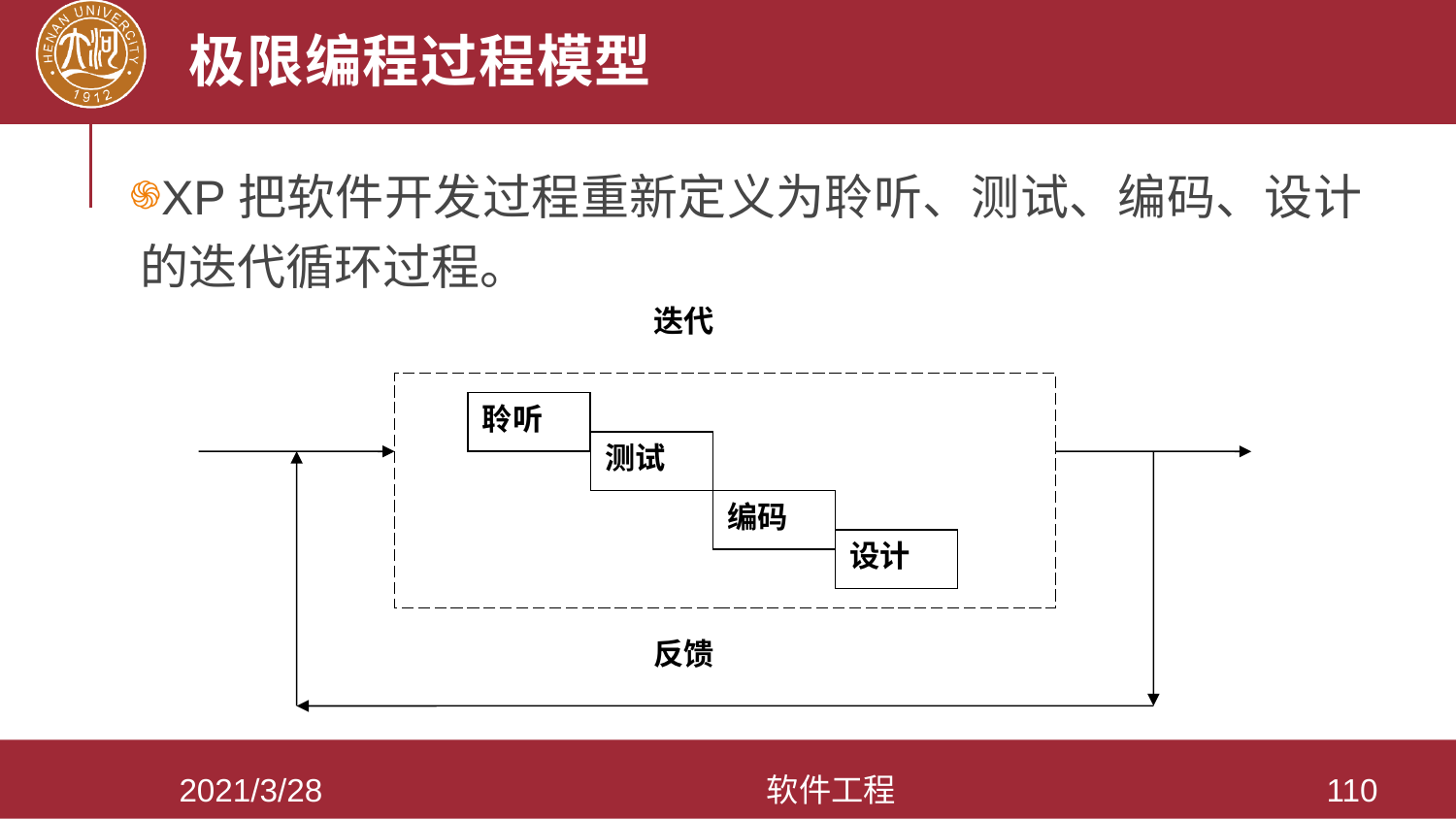

# 极限编程过程模型
XP把软件开发过程重新定义为聆听、测试、编码、设计的迭代循环过程。

迭代

聆听
测试

编码
设计
反馈

2021/3/28
软件工程
110